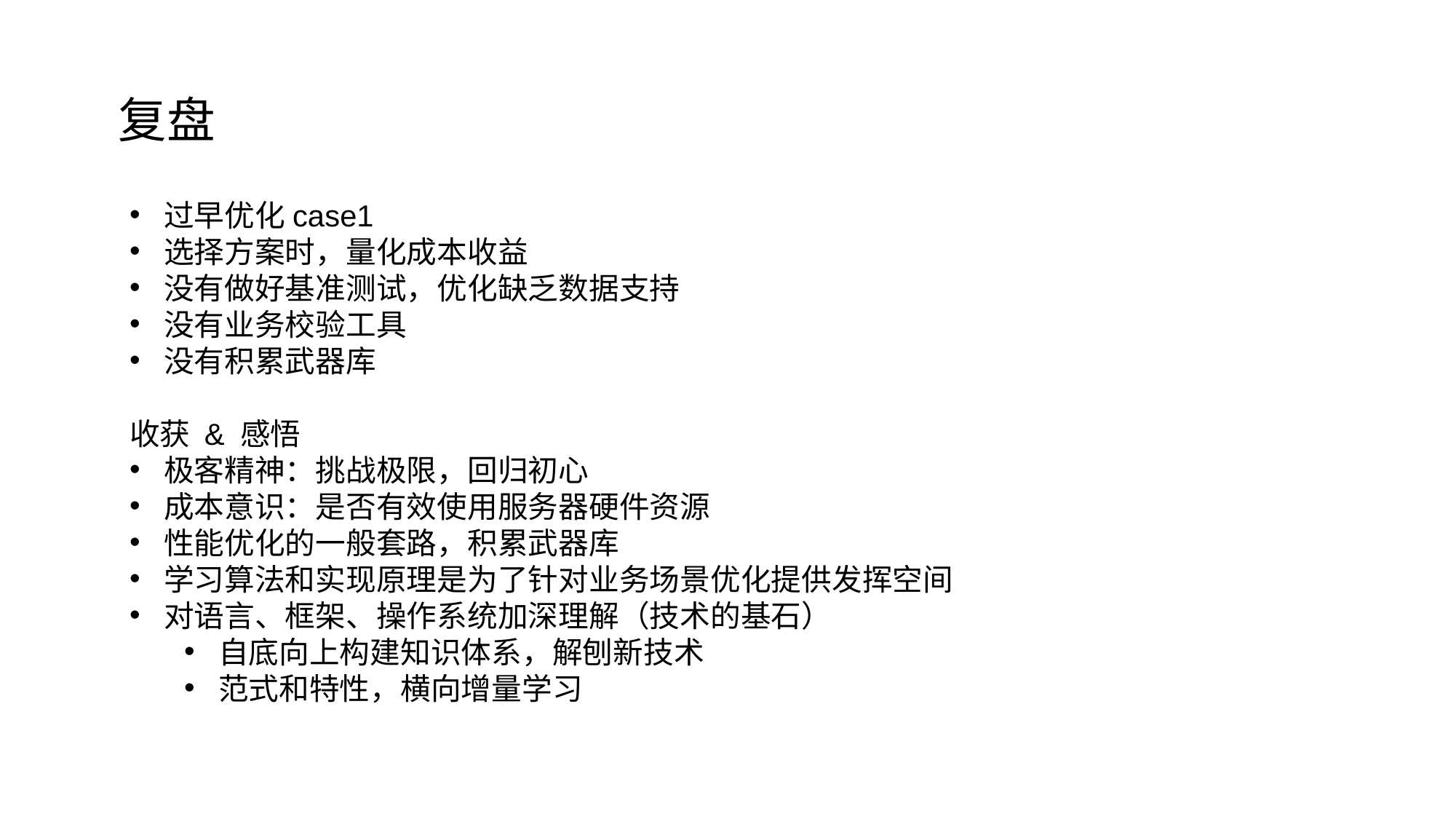

复盘

过早优化case1
选择方案时，量化成本收益
没有做好基准测试，优化缺乏数据支持
没有业务校验工具
没有积累武器库

收获 & 感悟
极客精神：挑战极限，回归初心
成本意识：是否有效使用服务器硬件资源
性能优化的一般套路，积累武器库
学习算法和实现原理是为了针对业务场景优化提供发挥空间
对语言、框架、操作系统加深理解（技术的基石）
自底向上构建知识体系，解刨新技术
范式和特性，横向增量学习